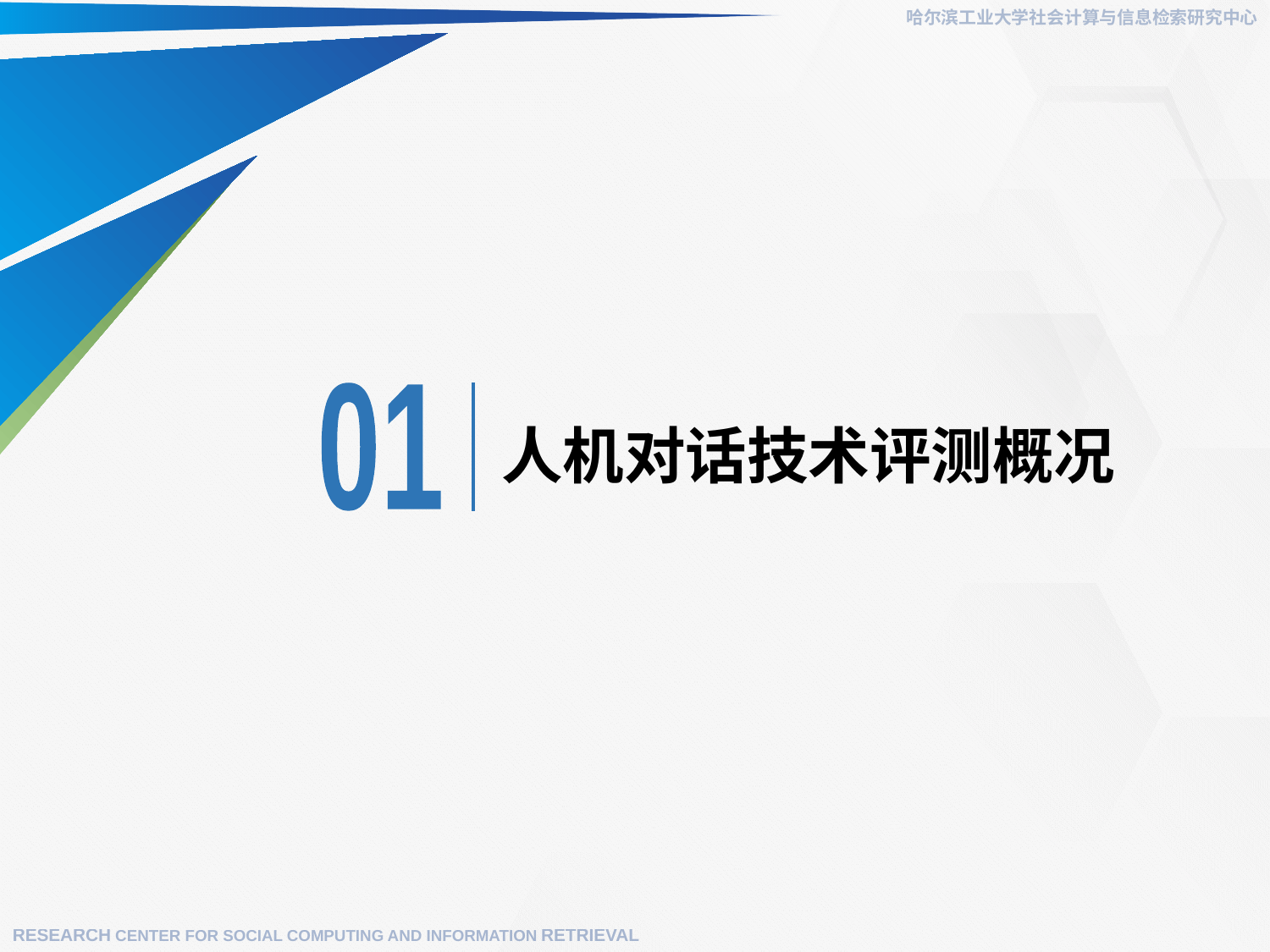

哈尔滨工业大学社会计算与信息检索研究中心
01
# 人机对话技术评测概况
RESEARCH CENTER FOR SOCIAL COMPUTING AND INFORMATION RETRIEVAL